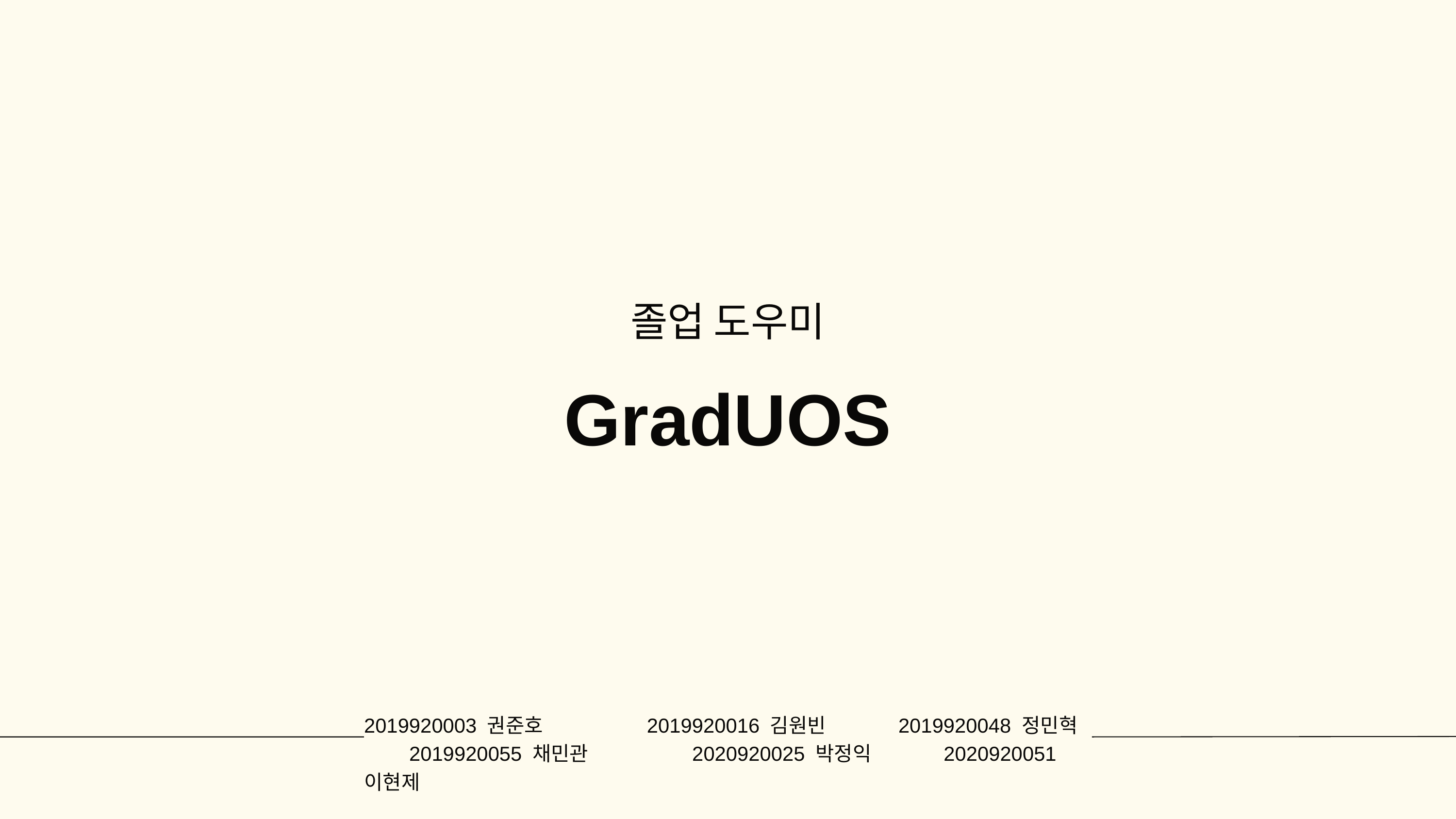

졸업 도우미
GradUOS
2019920003 권준호                      2019920016 김원빈               2019920048 정민혁             2019920055 채민관                      2020920025 박정익               2020920051 이현제